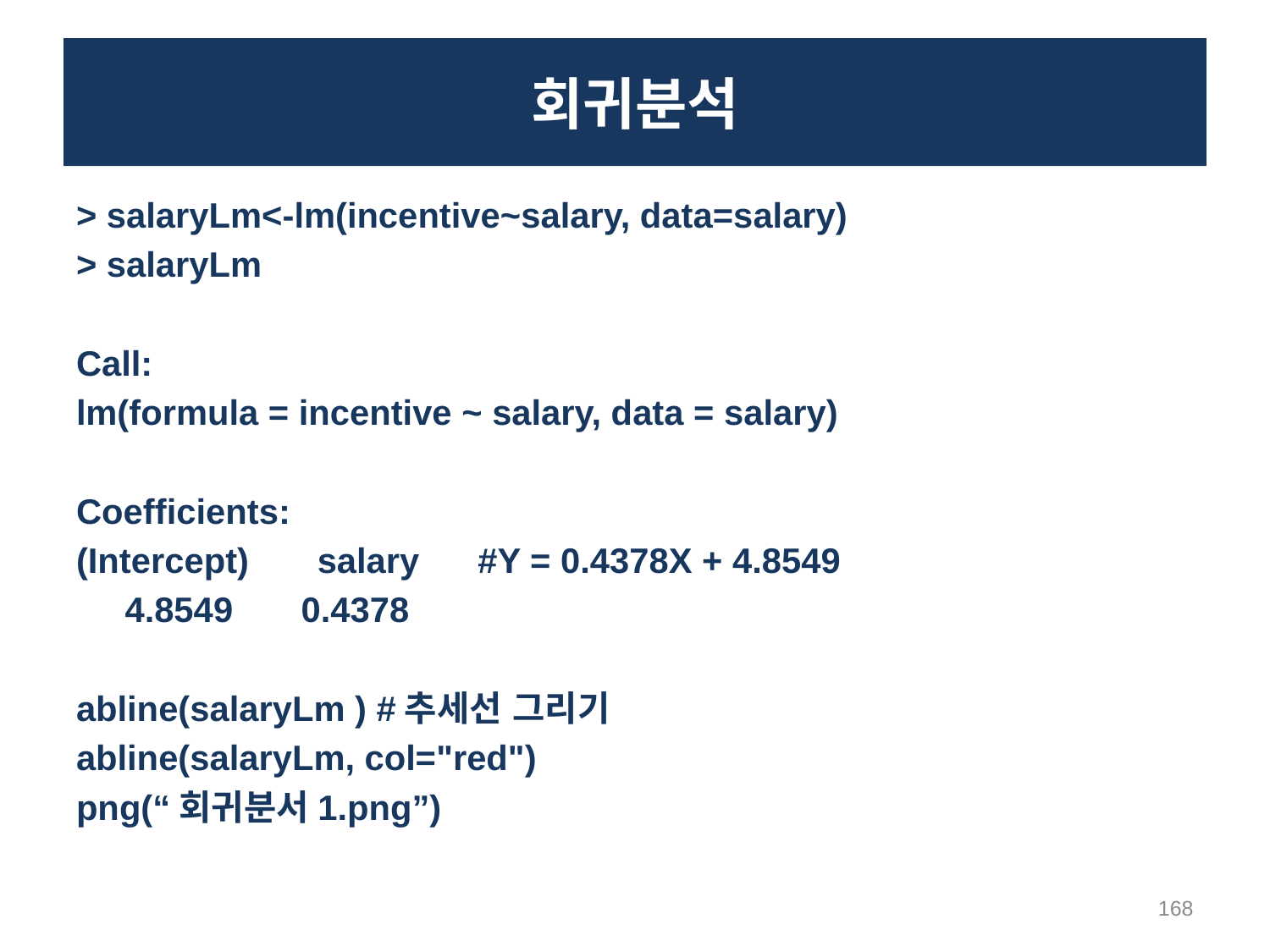

# 회귀분석
> salaryLm<-lm(incentive~salary, data=salary)
> salaryLm

Call:
lm(formula = incentive ~ salary, data = salary)

Coefficients:
(Intercept)       salary      #Y = 0.4378X + 4.8549
     4.8549       0.4378

abline(salaryLm ) #추세선 그리기
abline(salaryLm, col="red")
png(“회귀분서1.png”)

168